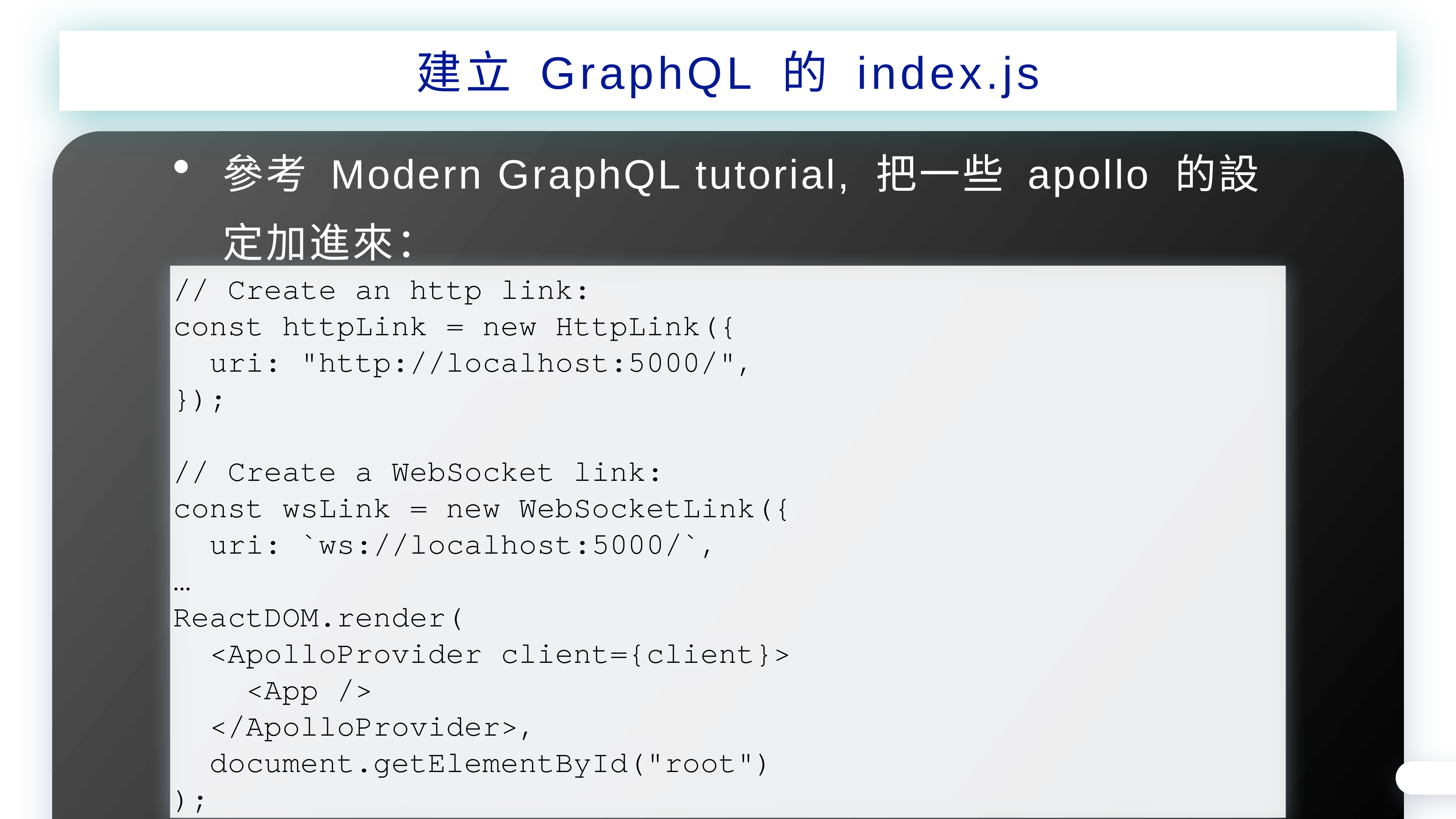

建立 GraphQL 的 index.js
參考 Modern GraphQL tutorial, 把一些 apollo 的設定加進來：
// Create an http link:
const httpLink = new HttpLink({
  uri: "http://localhost:5000/",
});

// Create a WebSocket link:
const wsLink = new WebSocketLink({
  uri: `ws://localhost:5000/`,
…
ReactDOM.render(
  <ApolloProvider client={client}>
    <App />
  </ApolloProvider>,
  document.getElementById("root")
);
27